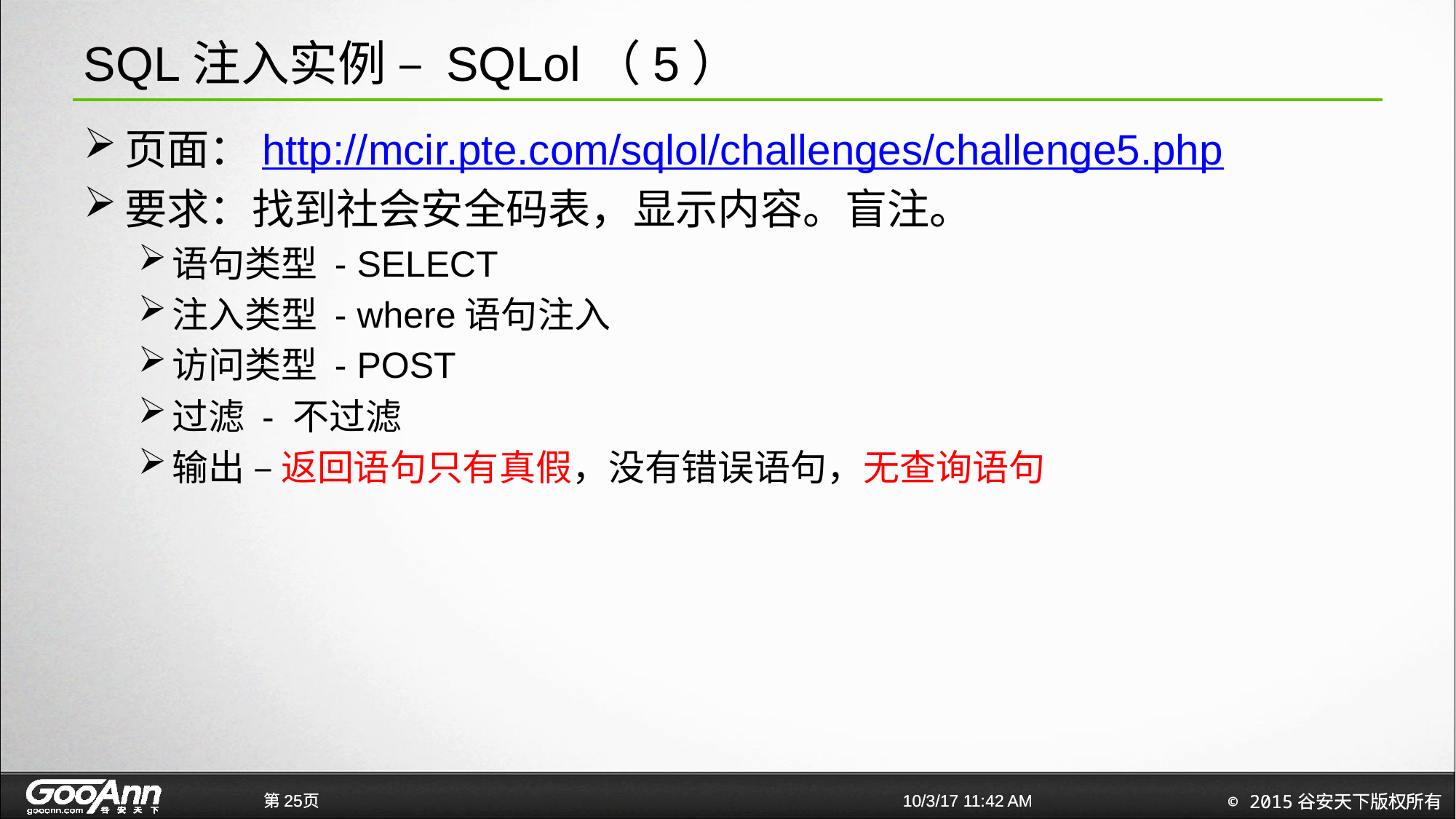

# SQL注入实例 – SQLol（5）
页面：http://mcir.pte.com/sqlol/challenges/challenge5.php
要求：找到社会安全码表，显示内容。盲注。
语句类型 - SELECT
注入类型 - where语句注入
访问类型 - POST
过滤 - 不过滤
输出 – 返回语句只有真假，没有错误语句，无查询语句